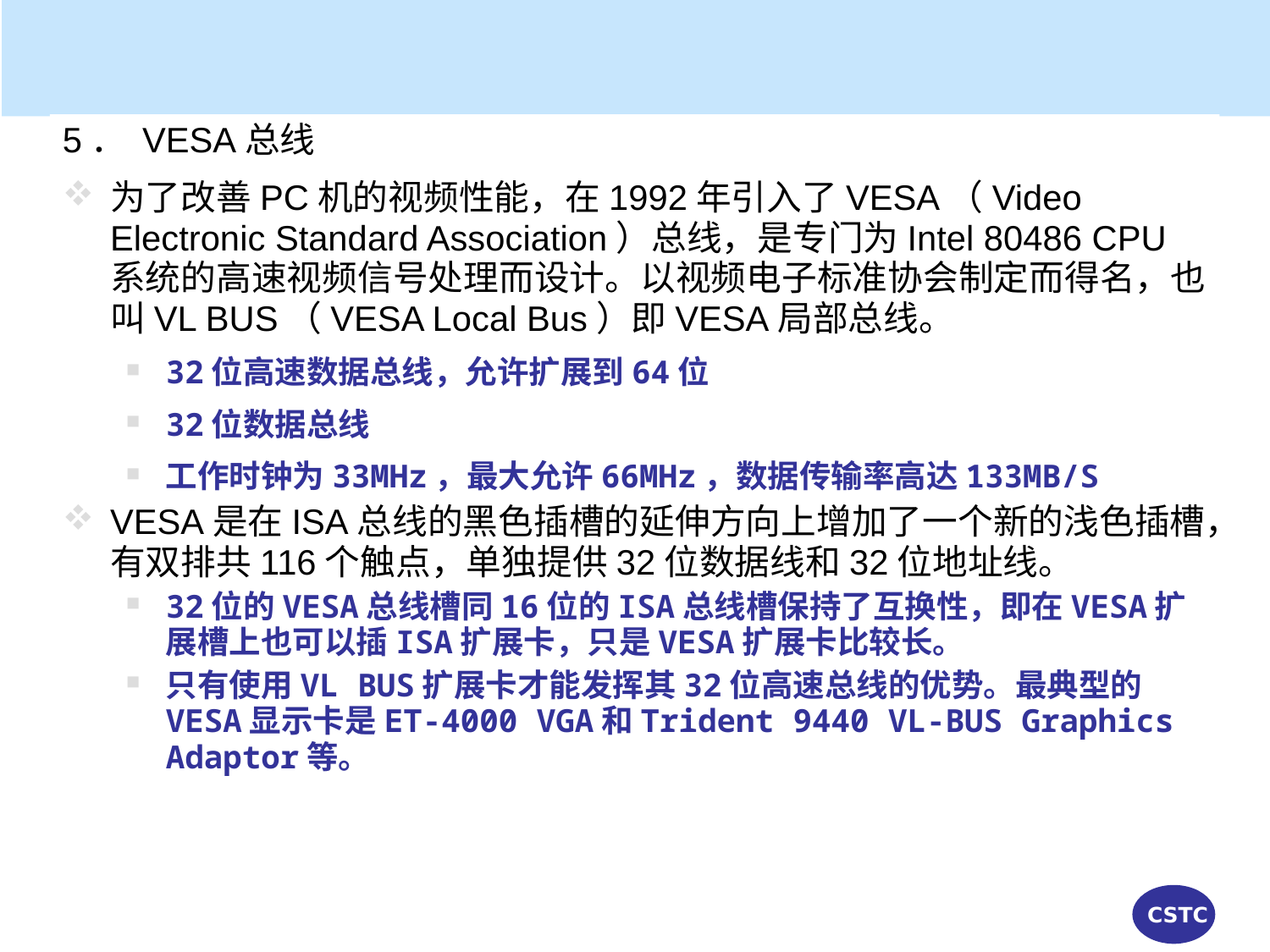

5． VESA总线
为了改善PC机的视频性能，在1992年引入了VESA（Video Electronic Standard Association）总线，是专门为Intel 80486 CPU系统的高速视频信号处理而设计。以视频电子标准协会制定而得名，也叫VL BUS（VESA Local Bus）即VESA局部总线。
32位高速数据总线，允许扩展到64位
32位数据总线
工作时钟为33MHz，最大允许66MHz，数据传输率高达133MB/S
VESA是在ISA总线的黑色插槽的延伸方向上增加了一个新的浅色插槽，有双排共116个触点，单独提供32位数据线和32位地址线。
32位的VESA总线槽同16位的ISA总线槽保持了互换性，即在VESA扩展槽上也可以插ISA扩展卡，只是VESA扩展卡比较长。
只有使用VL BUS扩展卡才能发挥其32位高速总线的优势。最典型的VESA显示卡是ET-4000 VGA和Trident 9440 VL-BUS Graphics Adaptor等。